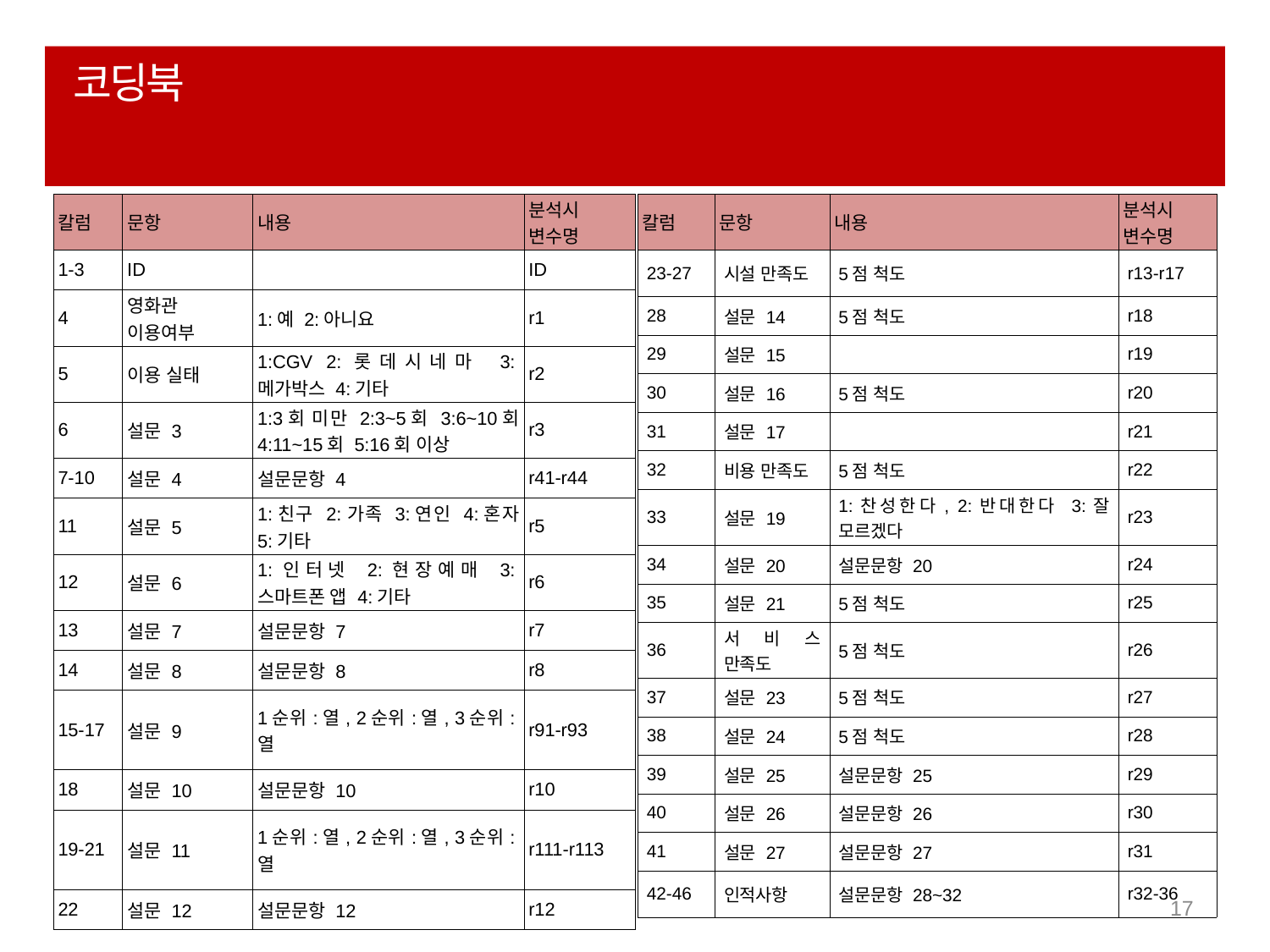

# 코딩북
| 칼럼 | 문항 | 내용 | 분석시 변수명 |
| --- | --- | --- | --- |
| 1-3 | ID |  | ID |
| 4 | 영화관 이용여부 | 1:예 2:아니요 | r1 |
| 5 | 이용 실태 | 1:CGV 2:롯데시네마 3:메가박스 4:기타 | r2 |
| 6 | 설문 3 | 1:3회 미만 2:3~5회 3:6~10회 4:11~15회 5:16회 이상 | r3 |
| 7-10 | 설문 4 | 설문문항 4 | r41-r44 |
| 11 | 설문 5 | 1:친구 2:가족 3:연인 4:혼자 5:기타 | r5 |
| 12 | 설문 6 | 1:인터넷 2:현장예매 3:스마트폰 앱 4:기타 | r6 |
| 13 | 설문 7 | 설문문항 7 | r7 |
| 14 | 설문 8 | 설문문항 8 | r8 |
| 15-17 | 설문 9 | 1순위:열, 2순위:열, 3순위:열 | r91-r93 |
| 18 | 설문 10 | 설문문항 10 | r10 |
| 19-21 | 설문 11 | 1순위:열, 2순위:열, 3순위:열 | r111-r113 |
| 22 | 설문 12 | 설문문항 12 | r12 |
| 칼럼 | 문항 | 내용 | 분석시 변수명 |
| --- | --- | --- | --- |
| 23-27 | 시설 만족도 | 5점 척도 | r13-r17 |
| 28 | 설문 14 | 5점 척도 | r18 |
| 29 | 설문 15 |  | r19 |
| 30 | 설문 16 | 5점 척도 | r20 |
| 31 | 설문 17 |  | r21 |
| 32 | 비용 만족도 | 5점 척도 | r22 |
| 33 | 설문 19 | 1:찬성한다, 2:반대한다 3:잘 모르겠다 | r23 |
| 34 | 설문 20 | 설문문항 20 | r24 |
| 35 | 설문 21 | 5점 척도 | r25 |
| 36 | 서비스 만족도 | 5점 척도 | r26 |
| 37 | 설문 23 | 5점 척도 | r27 |
| 38 | 설문 24 | 5점 척도 | r28 |
| 39 | 설문 25 | 설문문항 25 | r29 |
| 40 | 설문 26 | 설문문항 26 | r30 |
| 41 | 설문 27 | 설문문항 27 | r31 |
| 42-46 | 인적사항 | 설문문항 28~32 | r32-36 |
17